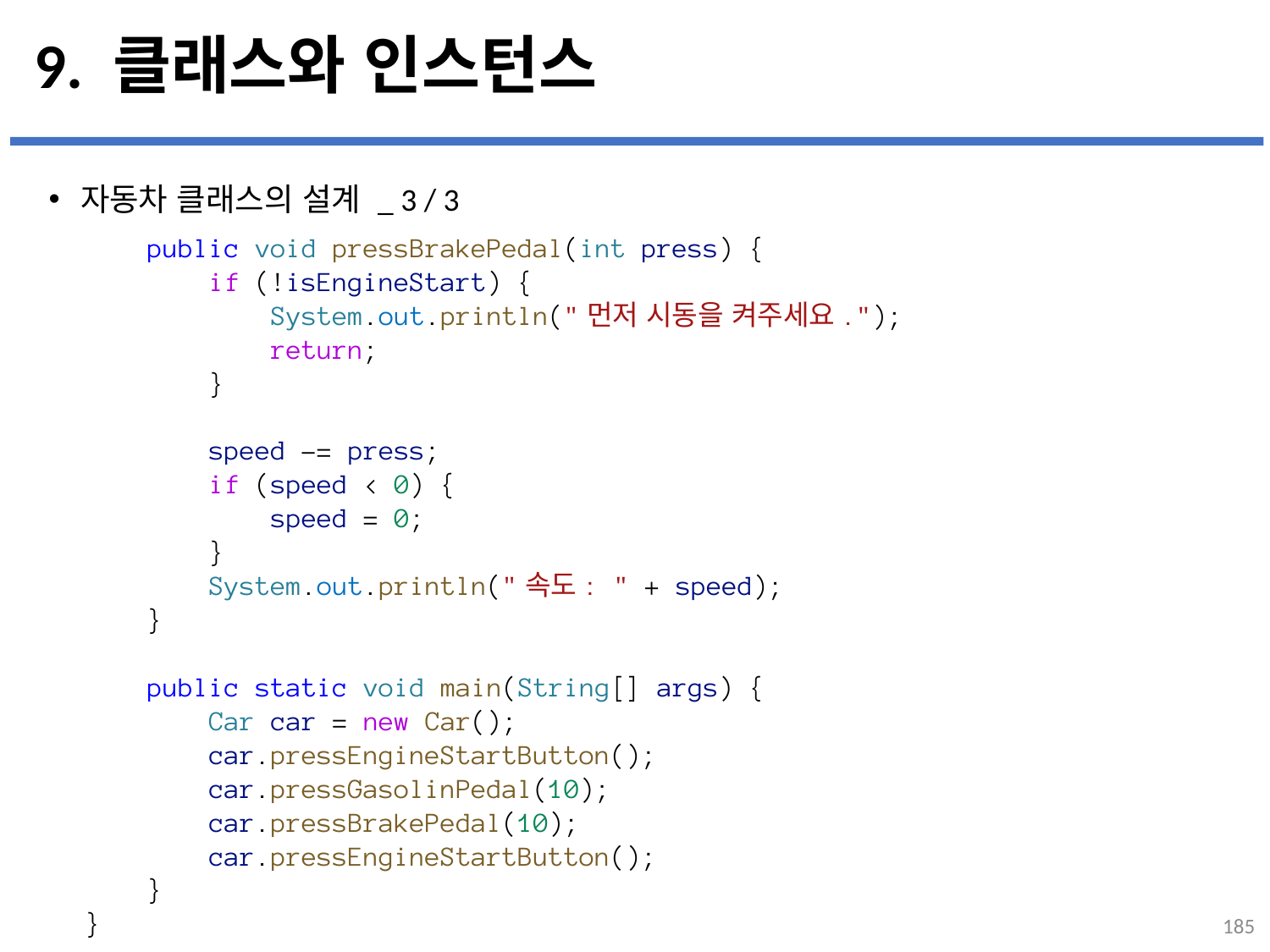

# 9. 클래스와 인스턴스
자동차 클래스의 설계 _ 3 / 3
...

설명
    public void pressBrakePedal(int press) {
        if (!isEngineStart) {
            System.out.println("먼저 시동을 켜주세요.");
            return;
        }
        speed -= press;
        if (speed < 0) {
            speed = 0;
        }
        System.out.println("속도: " + speed);
    }
    public static void main(String[] args) {
        Car car = new Car();
        car.pressEngineStartButton();
        car.pressGasolinPedal(10);
        car.pressBrakePedal(10);
        car.pressEngineStartButton();
    }
}

185